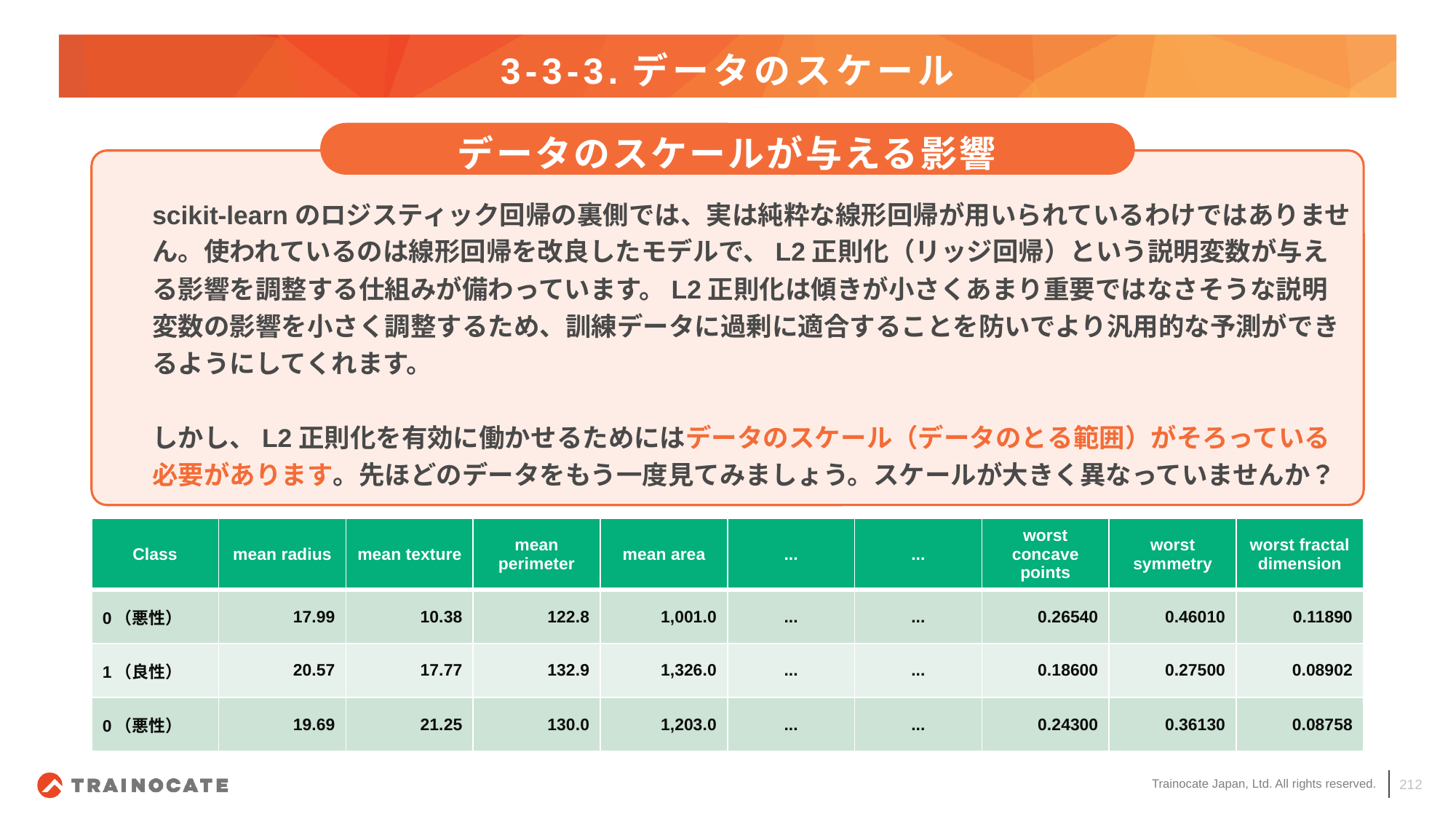

# 3-3-3.データのスケール

データのスケールが与える影響

scikit-learnのロジスティック回帰の裏側では、実は純粋な線形回帰が用いられているわけではありません。使われているのは線形回帰を改良したモデルで、L2正則化（リッジ回帰）という説明変数が与える影響を調整する仕組みが備わっています。L2正則化は傾きが小さくあまり重要ではなさそうな説明変数の影響を小さく調整するため、訓練データに過剰に適合することを防いでより汎用的な予測ができるようにしてくれます。

しかし、L2正則化を有効に働かせるためにはデータのスケール（データのとる範囲）がそろっている必要があります。先ほどのデータをもう一度見てみましょう。スケールが大きく異なっていませんか？
| Class | mean radius | mean texture | mean perimeter | mean area | ... | ... | worst concave points | worst symmetry | worst fractal dimension |
| --- | --- | --- | --- | --- | --- | --- | --- | --- | --- |
| 0（悪性） | 17.99 | 10.38 | 122.8 | 1,001.0 | ... | ... | 0.26540 | 0.46010 | 0.11890 |
| 1（良性） | 20.57 | 17.77 | 132.9 | 1,326.0 | ... | ... | 0.18600 | 0.27500 | 0.08902 |
| 0（悪性） | 19.69 | 21.25 | 130.0 | 1,203.0 | ... | ... | 0.24300 | 0.36130 | 0.08758 |
212